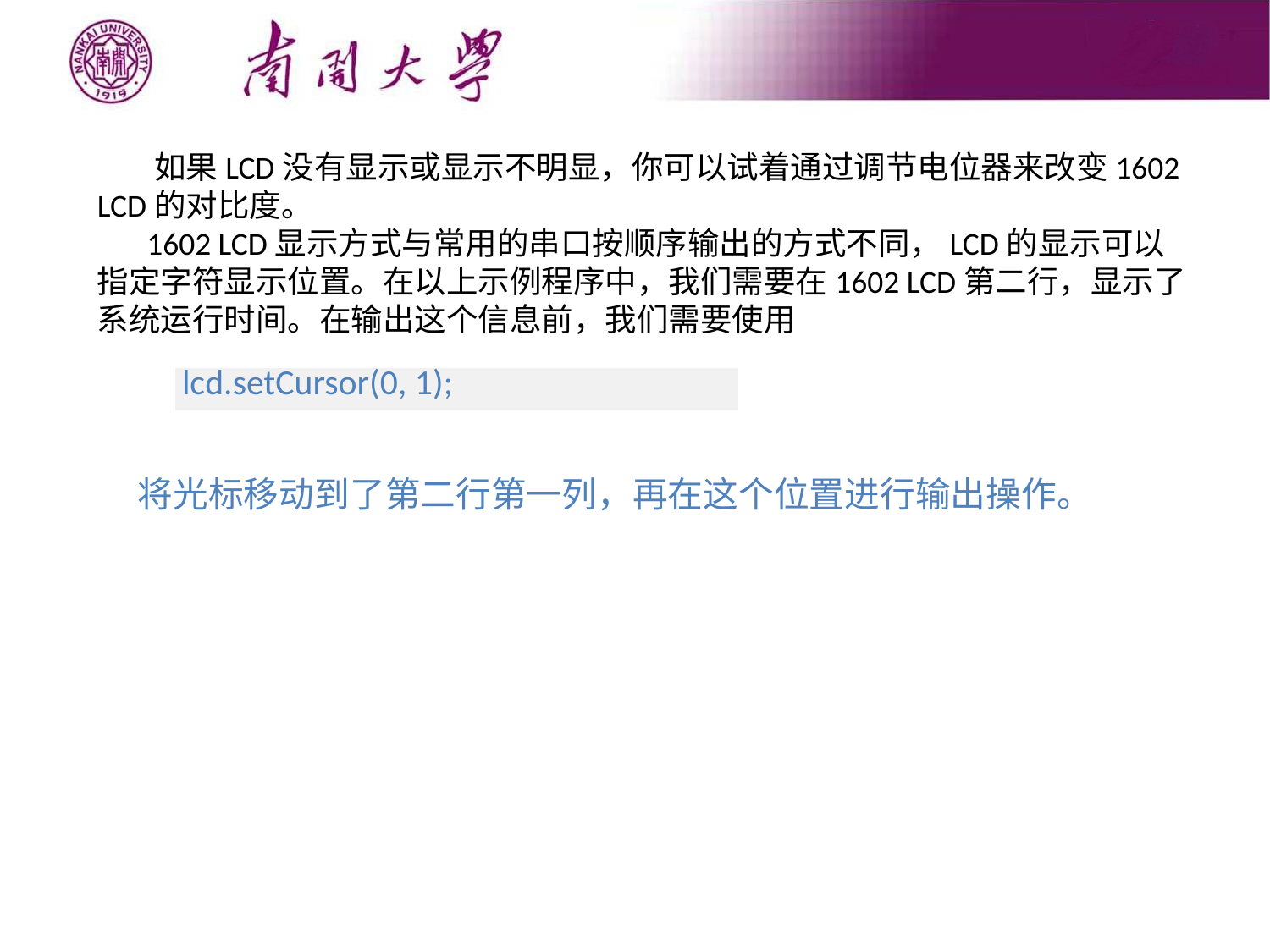

如果LCD没有显示或显示不明显，你可以试着通过调节电位器来改变1602 LCD的对比度。
   1602 LCD显示方式与常用的串口按顺序输出的方式不同，LCD的显示可以指定字符显示位置。在以上示例程序中，我们需要在1602 LCD第二行，显示了系统运行时间。在输出这个信息前，我们需要使用
| lcd.setCursor(0, 1); |
| --- |

将光标移动到了第二行第一列，再在这个位置进行输出操作。